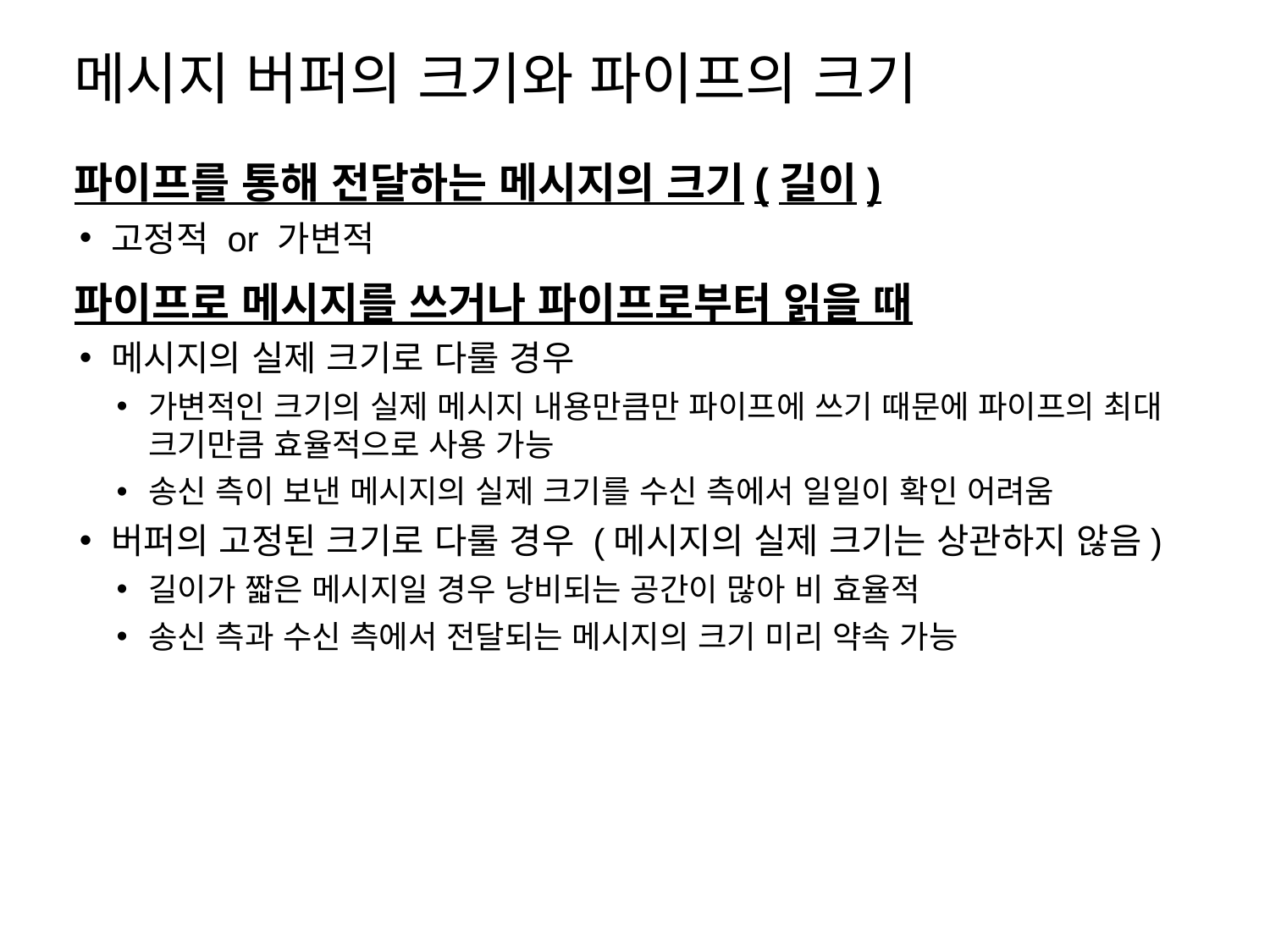

# 메시지 버퍼의 크기와 파이프의 크기
파이프를 통해 전달하는 메시지의 크기(길이)
고정적 or 가변적
파이프로 메시지를 쓰거나 파이프로부터 읽을 때
메시지의 실제 크기로 다룰 경우
가변적인 크기의 실제 메시지 내용만큼만 파이프에 쓰기 때문에 파이프의 최대 크기만큼 효율적으로 사용 가능
송신 측이 보낸 메시지의 실제 크기를 수신 측에서 일일이 확인 어려움
버퍼의 고정된 크기로 다룰 경우 (메시지의 실제 크기는 상관하지 않음)
길이가 짧은 메시지일 경우 낭비되는 공간이 많아 비 효율적
송신 측과 수신 측에서 전달되는 메시지의 크기 미리 약속 가능